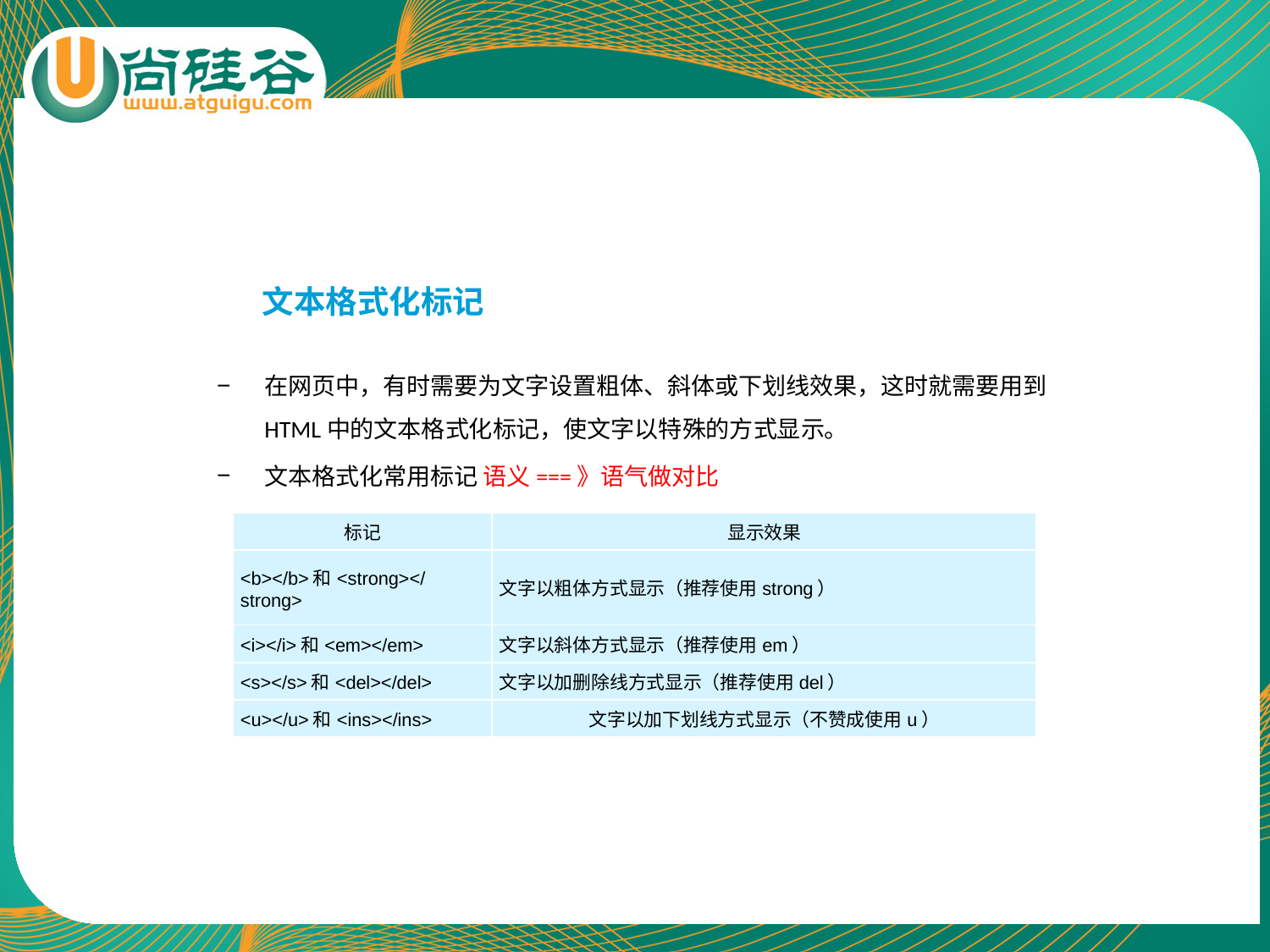

文本格式化标记
# 在网页中，有时需要为文字设置粗体、斜体或下划线效果，这时就需要用到HTML中的文本格式化标记，使文字以特殊的方式显示。
文本格式化常用标记 语义===》语气做对比
| 标记 | 显示效果 |
| --- | --- |
| <b></b>和<strong></strong> | 文字以粗体方式显示（推荐使用strong） |
| <i></i>和<em></em> | 文字以斜体方式显示（推荐使用em） |
| <s></s>和<del></del> | 文字以加删除线方式显示（推荐使用del） |
| <u></u>和<ins></ins> | 文字以加下划线方式显示（不赞成使用u） |